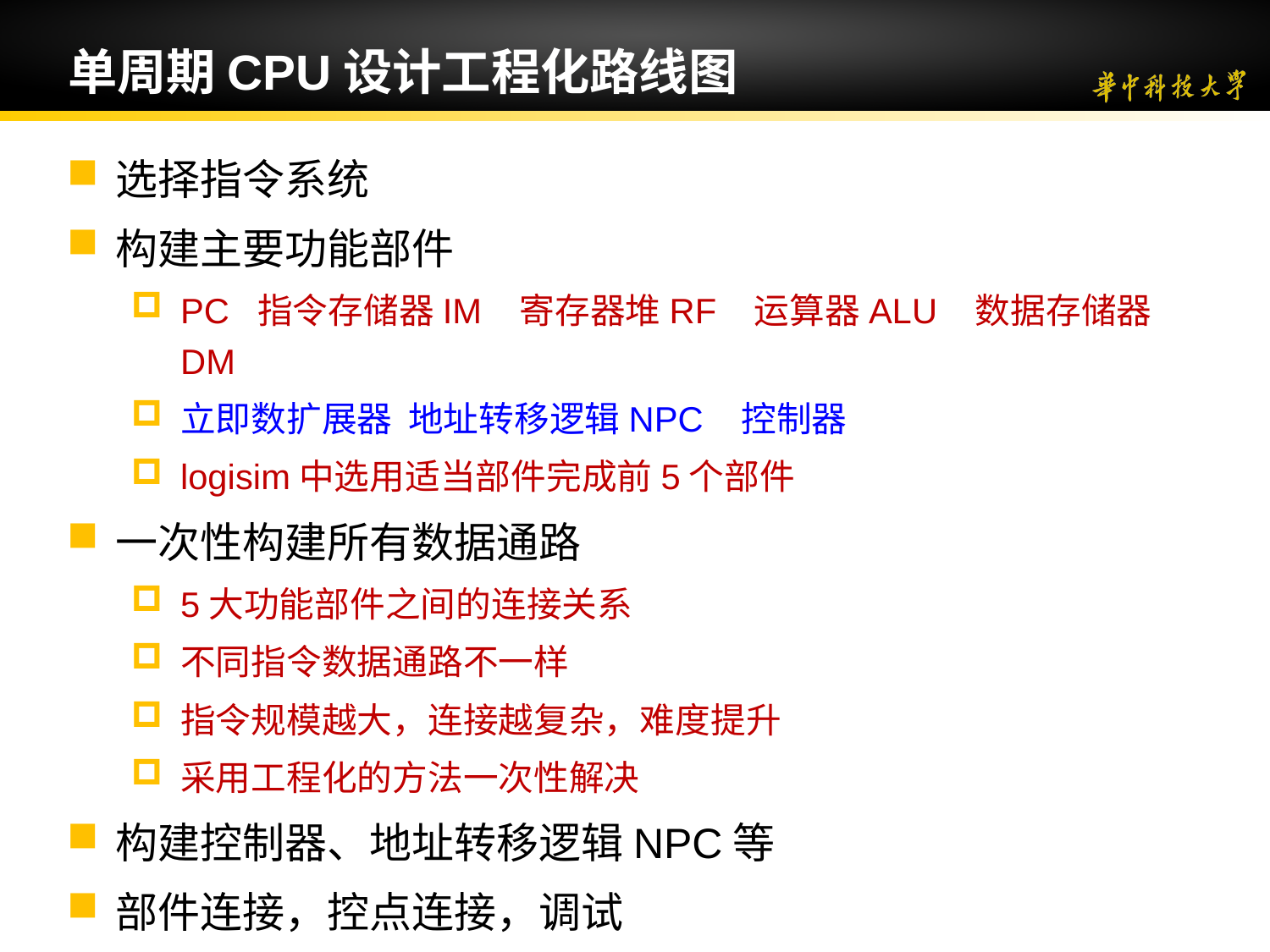

# 单周期CPU设计工程化路线图
选择指令系统
构建主要功能部件
PC  指令存储器IM   寄存器堆RF   运算器ALU   数据存储器DM
立即数扩展器  地址转移逻辑NPC   控制器
logisim中选用适当部件完成前5个部件
一次性构建所有数据通路
5大功能部件之间的连接关系
不同指令数据通路不一样
指令规模越大，连接越复杂，难度提升
采用工程化的方法一次性解决
构建控制器、地址转移逻辑NPC等
部件连接，控点连接，调试